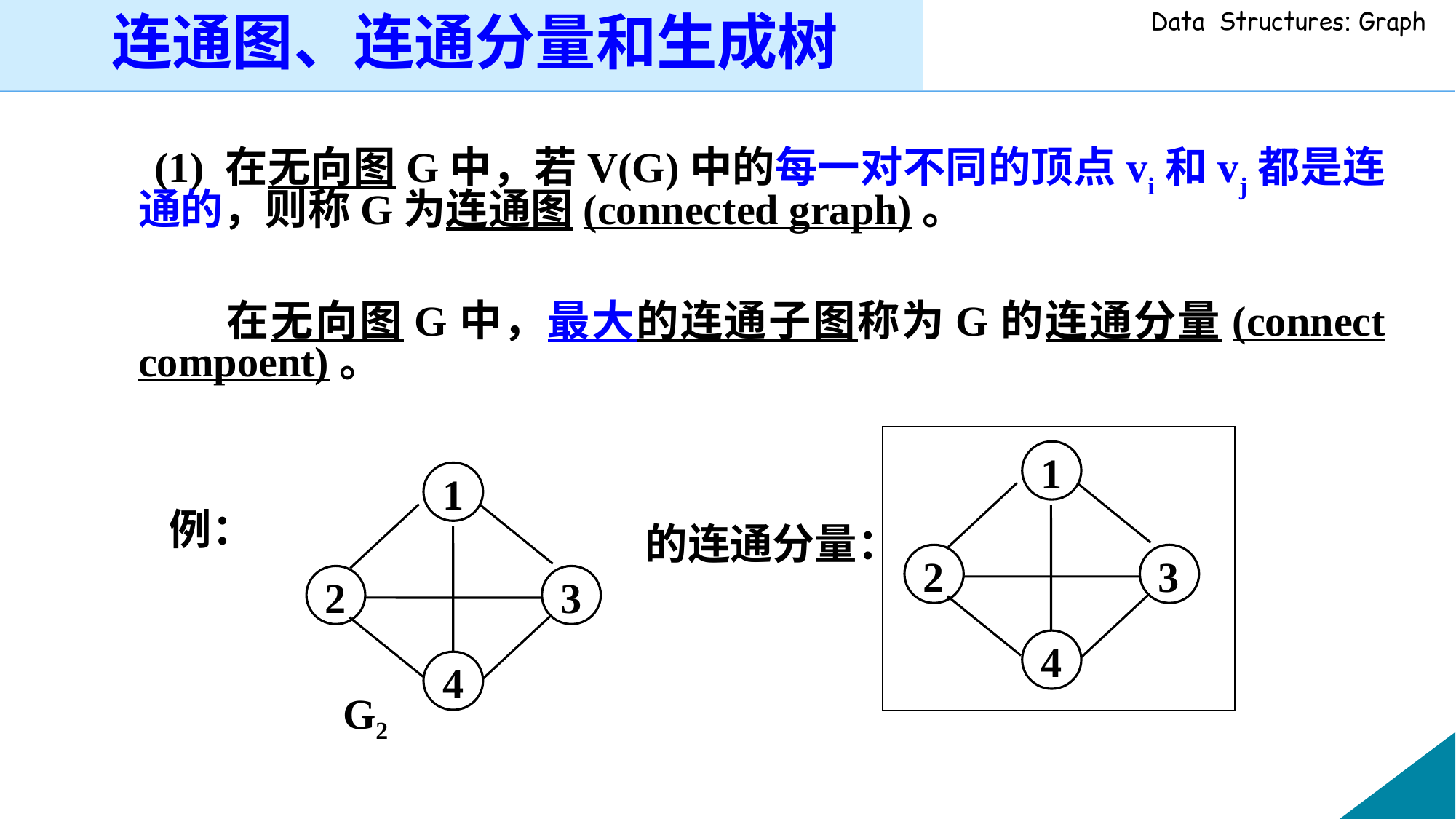

连通图、连通分量和生成树

    (1) 在无向图G中，若V(G)中的每一对不同的顶点vi和vj都是连通的，则称G为连通图(connected graph)。

         在无向图G中，最大的连通子图称为G的连通分量(connect compoent)。

     例：

1

2

3

4

1

2

3

4
G2
的连通分量：